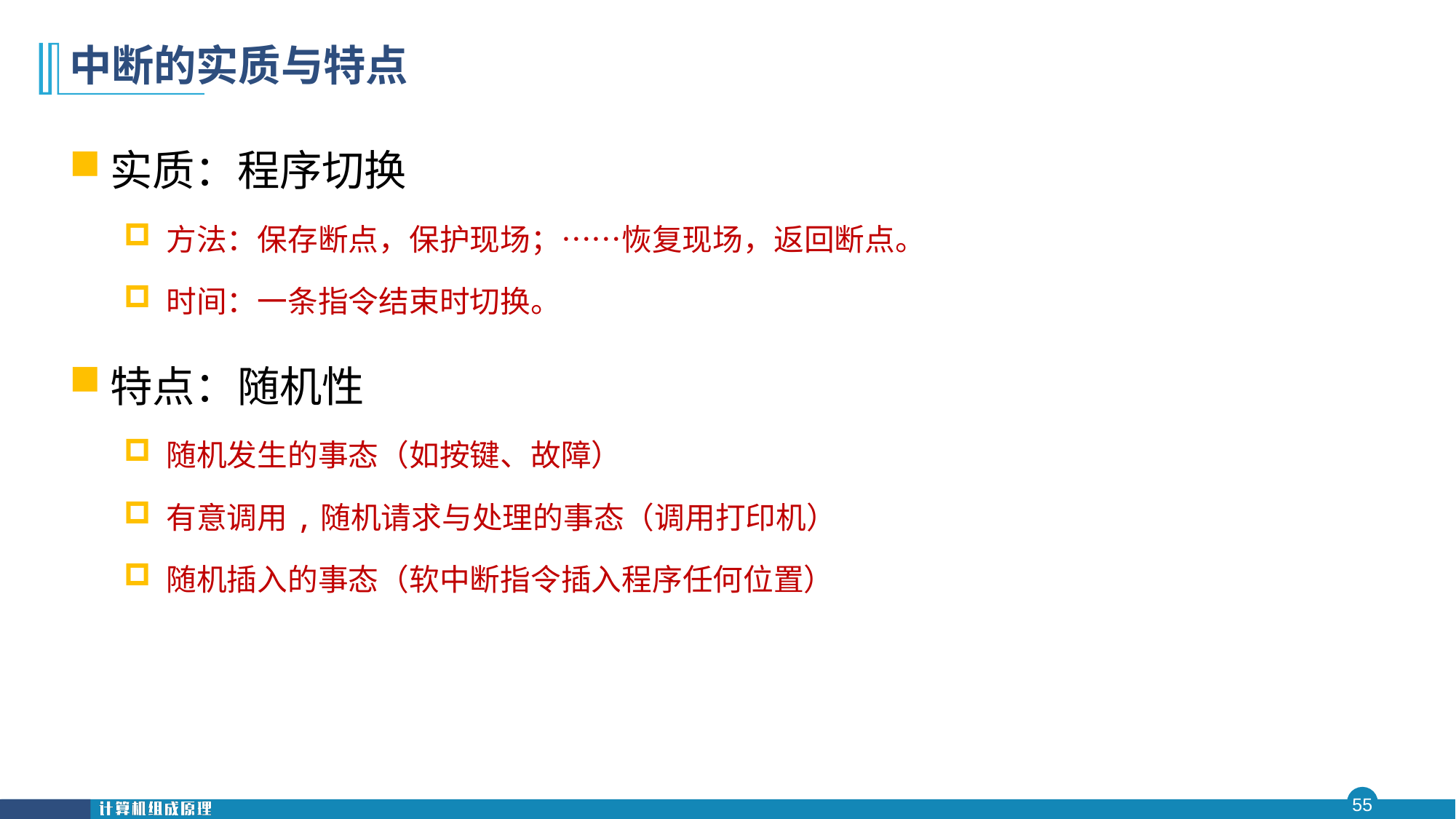

# 中断的实质与特点
实质：程序切换
方法：保存断点，保护现场；……恢复现场，返回断点。
时间：一条指令结束时切换。
特点：随机性
随机发生的事态（如按键、故障）
有意调用,随机请求与处理的事态（调用打印机）
随机插入的事态（软中断指令插入程序任何位置）